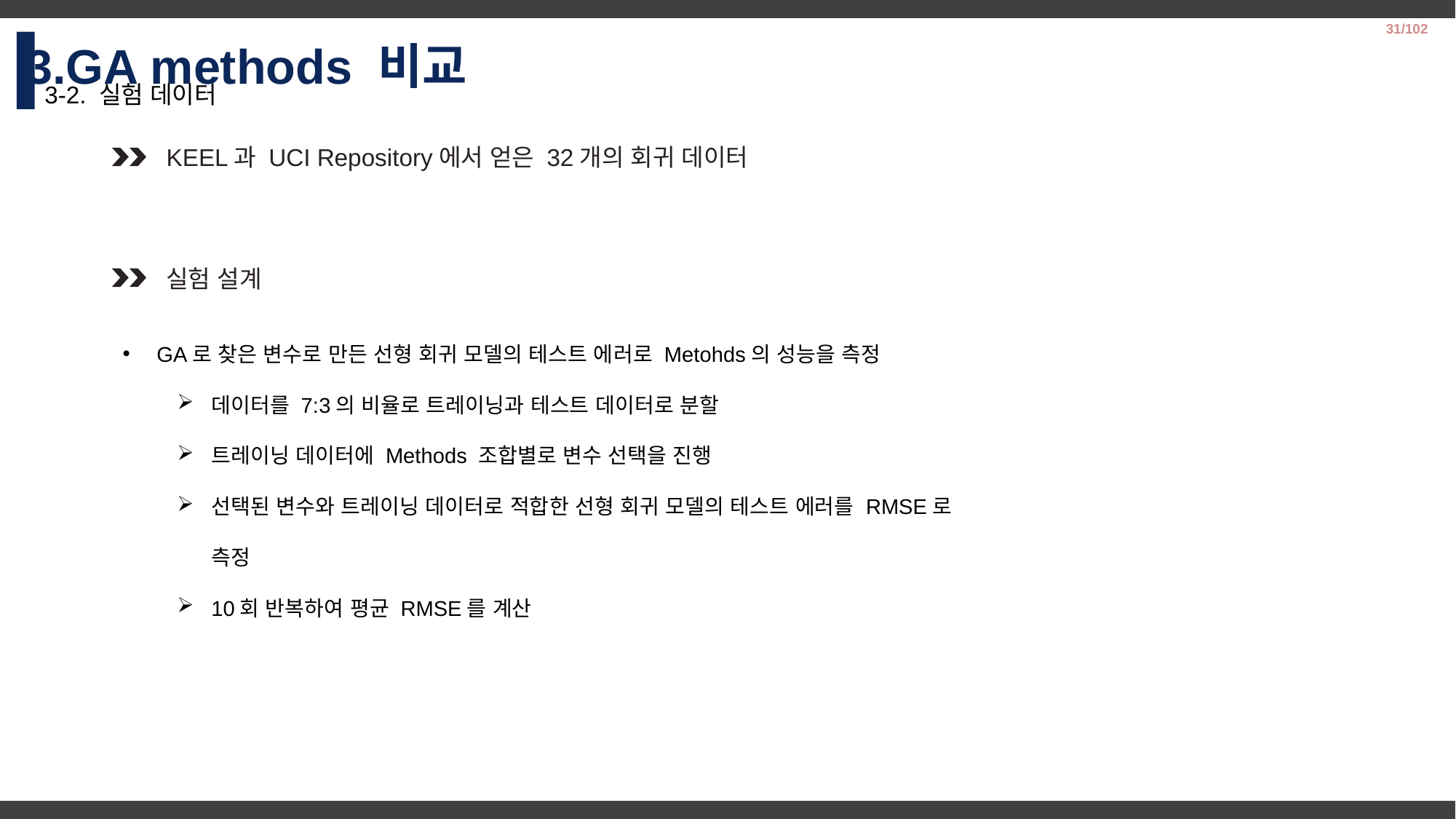

3.GA methods 비교
31/102

3-2. 실험 데이터
KEEL과 UCI Repository에서 얻은 32개의 회귀 데이터

실험 설계

GA로 찾은 변수로 만든 선형 회귀 모델의 테스트 에러로 Metohds의 성능을 측정
데이터를 7:3의 비율로 트레이닝과 테스트 데이터로 분할
트레이닝 데이터에 Methods 조합별로 변수 선택을 진행
선택된 변수와 트레이닝 데이터로 적합한 선형 회귀 모델의 테스트 에러를 RMSE로 측정
10회 반복하여 평균 RMSE를 계산